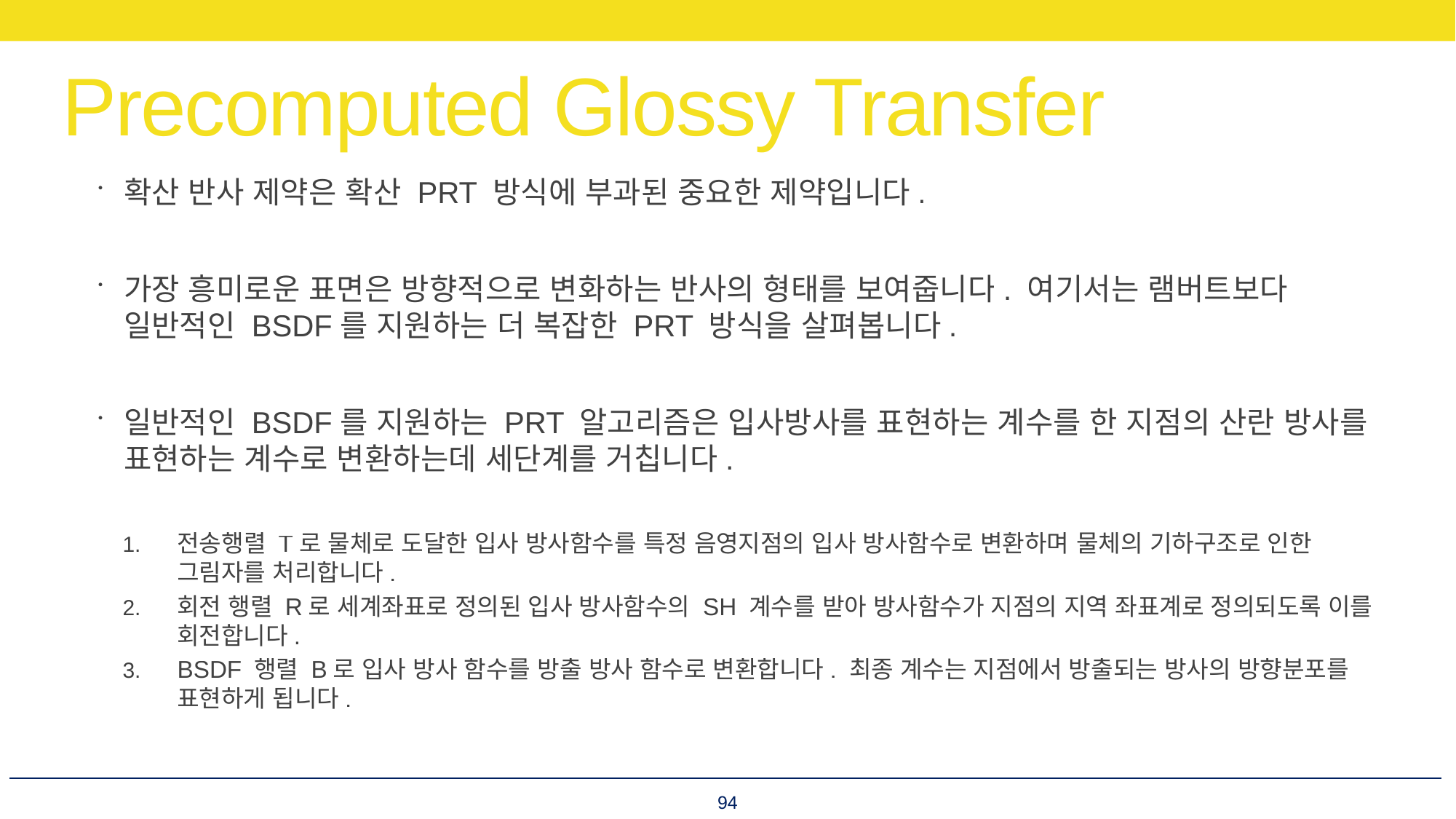

# Precomputed Glossy Transfer
확산 반사 제약은 확산 PRT 방식에 부과된 중요한 제약입니다.

가장 흥미로운 표면은 방향적으로 변화하는 반사의 형태를 보여줍니다. 여기서는 램버트보다 일반적인 BSDF를 지원하는 더 복잡한 PRT 방식을 살펴봅니다.

일반적인 BSDF를 지원하는 PRT 알고리즘은 입사방사를 표현하는 계수를 한 지점의 산란 방사를 표현하는 계수로 변환하는데 세단계를 거칩니다.

전송행렬 T로 물체로 도달한 입사 방사함수를 특정 음영지점의 입사 방사함수로 변환하며 물체의 기하구조로 인한 그림자를 처리합니다.
회전 행렬 R로 세계좌표로 정의된 입사 방사함수의 SH 계수를 받아 방사함수가 지점의 지역 좌표계로 정의되도록 이를 회전합니다.
BSDF 행렬 B로 입사 방사 함수를 방출 방사 함수로 변환합니다. 최종 계수는 지점에서 방출되는 방사의 방향분포를 표현하게 됩니다.

94